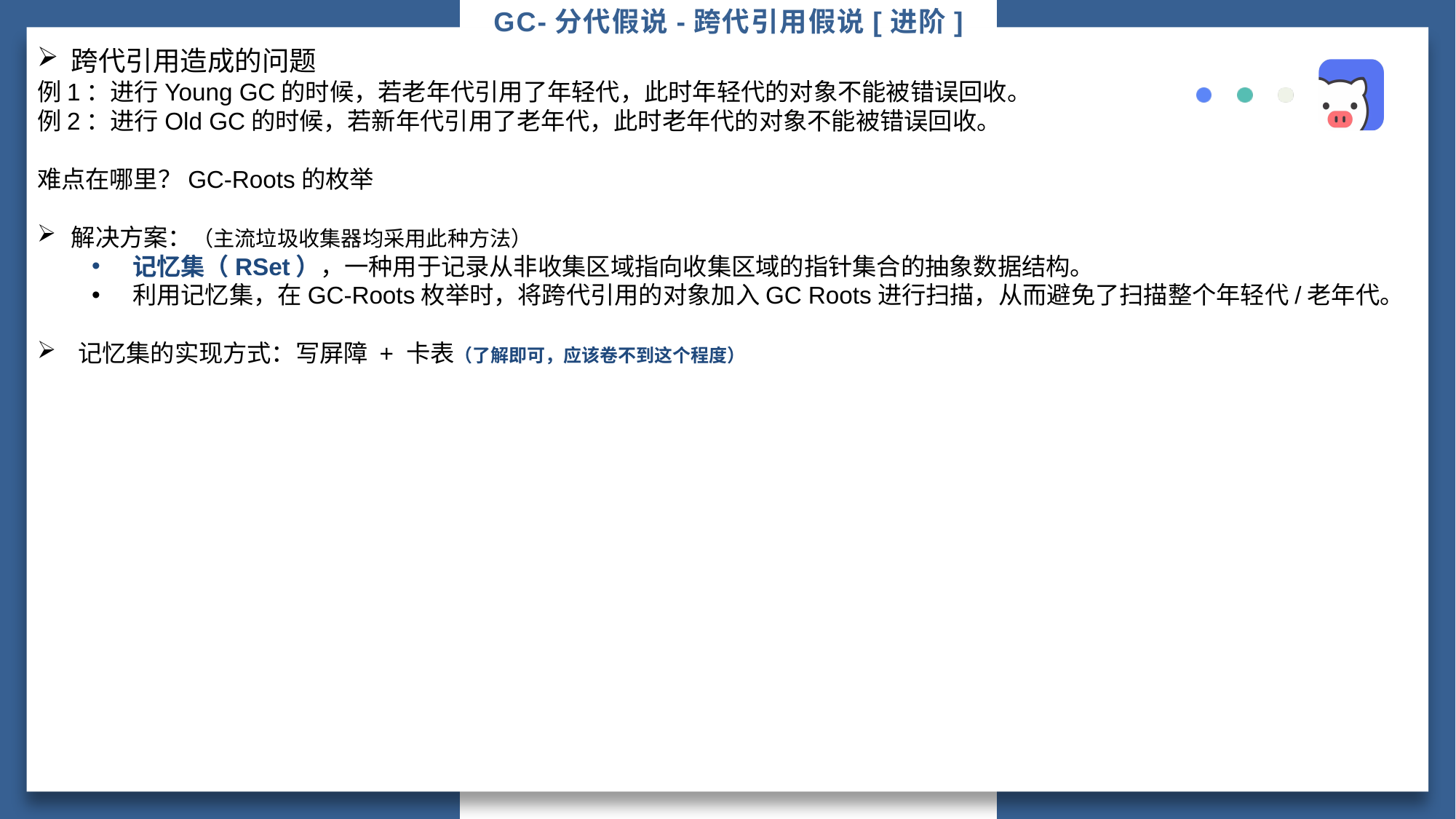

# GC-分代假说-跨代引用假说[进阶]
跨代引用造成的问题
例1：进行Young GC的时候，若老年代引用了年轻代，此时年轻代的对象不能被错误回收。
例2：进行Old GC的时候，若新年代引用了老年代，此时老年代的对象不能被错误回收。

难点在哪里？GC-Roots的枚举

解决方案：（主流垃圾收集器均采用此种方法）
记忆集（RSet），一种用于记录从非收集区域指向收集区域的指针集合的抽象数据结构。
利用记忆集，在GC-Roots枚举时，将跨代引用的对象加入GC Roots进行扫描，从而避免了扫描整个年轻代/老年代。

记忆集的实现方式：写屏障 + 卡表（了解即可，应该卷不到这个程度）